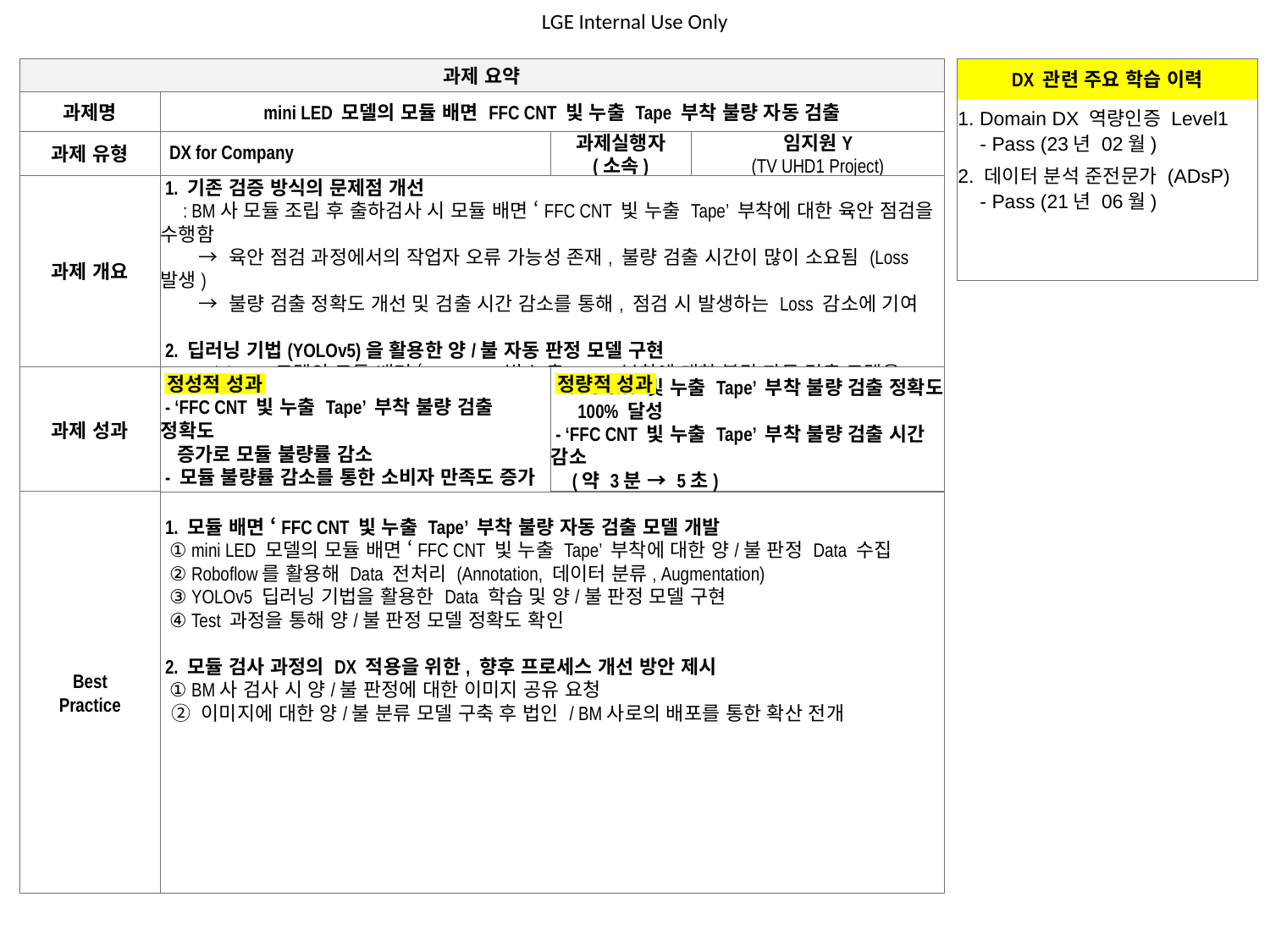

과제 요약
DX 관련 주요 학습 이력
과제명
mini LED 모델의 모듈 배면 FFC CNT 빛 누출 Tape 부착 불량 자동 검출
1. Domain DX 역량인증 Level1
    - Pass (23년 02월)
2. 데이터 분석 준전문가 (ADsP)
    - Pass (21년 06월)
과제 유형
임지원Y
(TV UHD1 Project)
과제실행자
(소속)
DX for Company
과제 개요
 1. 기존 검증 방식의 문제점 개선
     : BM사 모듈 조립 후 출하검사 시 모듈 배면 ‘FFC CNT 빛 누출 Tape’ 부착에 대한 육안 점검을 수행함
       → 육안 점검 과정에서의 작업자 오류 가능성 존재, 불량 검출 시간이 많이 소요됨 (Loss 발생)
       → 불량 검출 정확도 개선 및 검출 시간 감소를 통해, 점검 시 발생하는 Loss 감소에 기여

 2. 딥러닝 기법(YOLOv5)을 활용한 양/불 자동 판정 모델 구현
     : Mini LED 모델의 모듈 배면 ‘FFC CNT 빛 누출 Tape’ 부착에 대한 불량 자동 검출 모델을 구현하여,
       기존 대비 불량 검출 정확도를 정량화 및 개선하고 검출 시간을 감소할 수 있도록 함.

 - ‘FFC CNT 빛 누출 Tape’ 부착 불량 검출 정확도
    100% 달성
 - ‘FFC CNT 빛 누출 Tape’ 부착 불량 검출 시간 감소
   (약 3분 → 5초)
과제 성과

 - ‘FFC CNT 빛 누출 Tape’ 부착 불량 검출 정확도
   증가로 모듈 불량률 감소
 - 모듈 불량률 감소를 통한 소비자 만족도 증가

정성적 성과
정량적 성과
Best
Practice

 1. 모듈 배면 ‘FFC CNT 빛 누출 Tape’ 부착 불량 자동 검출 모델 개발
  ① mini LED 모델의 모듈 배면 ‘FFC CNT 빛 누출 Tape’ 부착에 대한 양/불 판정 Data 수집
  ② Roboflow를 활용해 Data 전처리 (Annotation, 데이터 분류, Augmentation)
  ③ YOLOv5 딥러닝 기법을 활용한 Data 학습 및 양/불 판정 모델 구현
  ④ Test 과정을 통해 양/불 판정 모델 정확도 확인

 2. 모듈 검사 과정의 DX 적용을 위한, 향후 프로세스 개선 방안 제시
  ① BM사 검사 시 양/불 판정에 대한 이미지 공유 요청
  ② 이미지에 대한 양/불 분류 모델 구축 후 법인 / BM사로의 배포를 통한 확산 전개